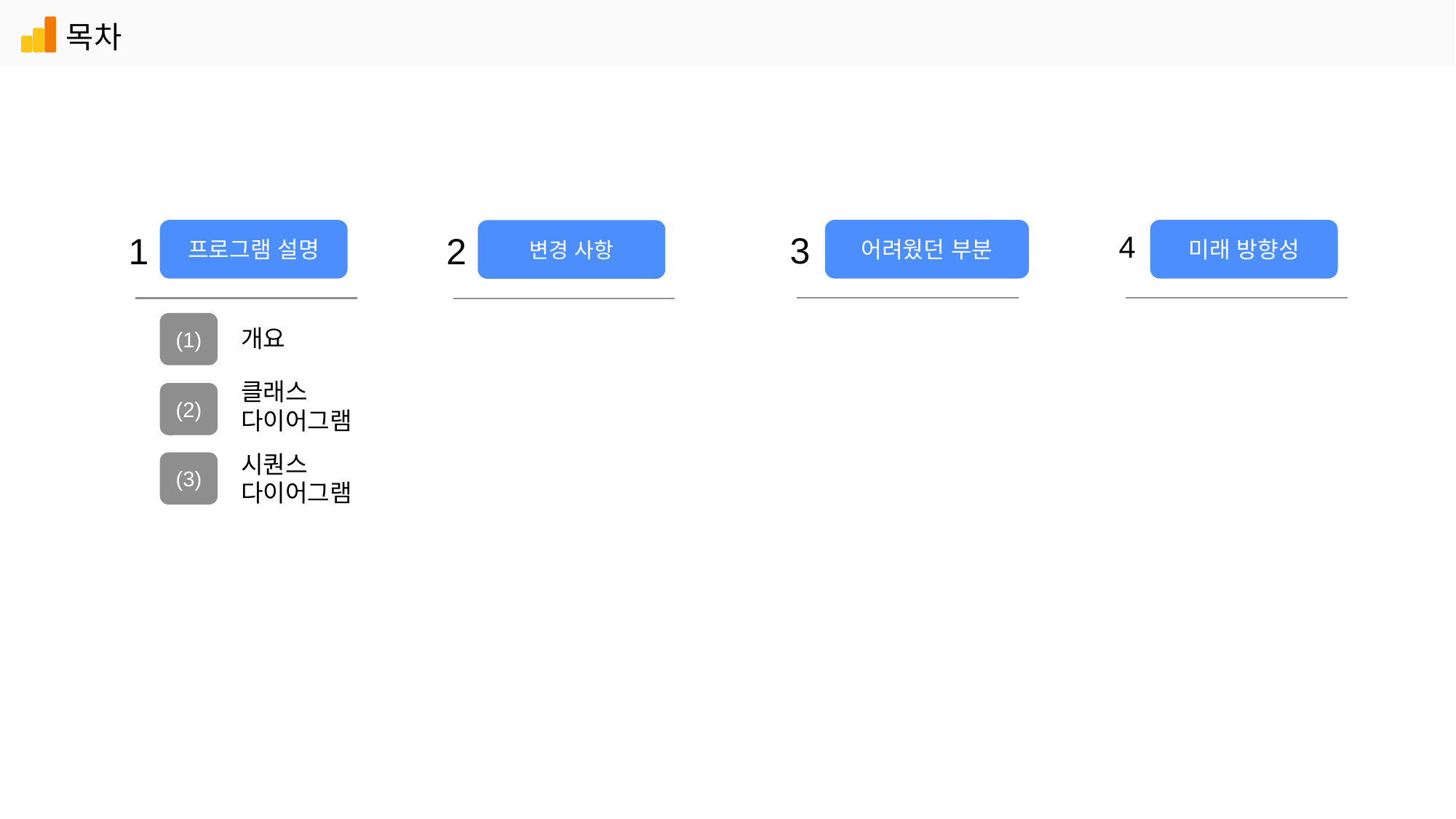

목차

어려웠던 부분
3

미래 방향성
4
프로그램 설명
1

변경 사항
2

(1)
개요
클래스
다이어그램
(2)
시퀀스
다이어그램
(3)